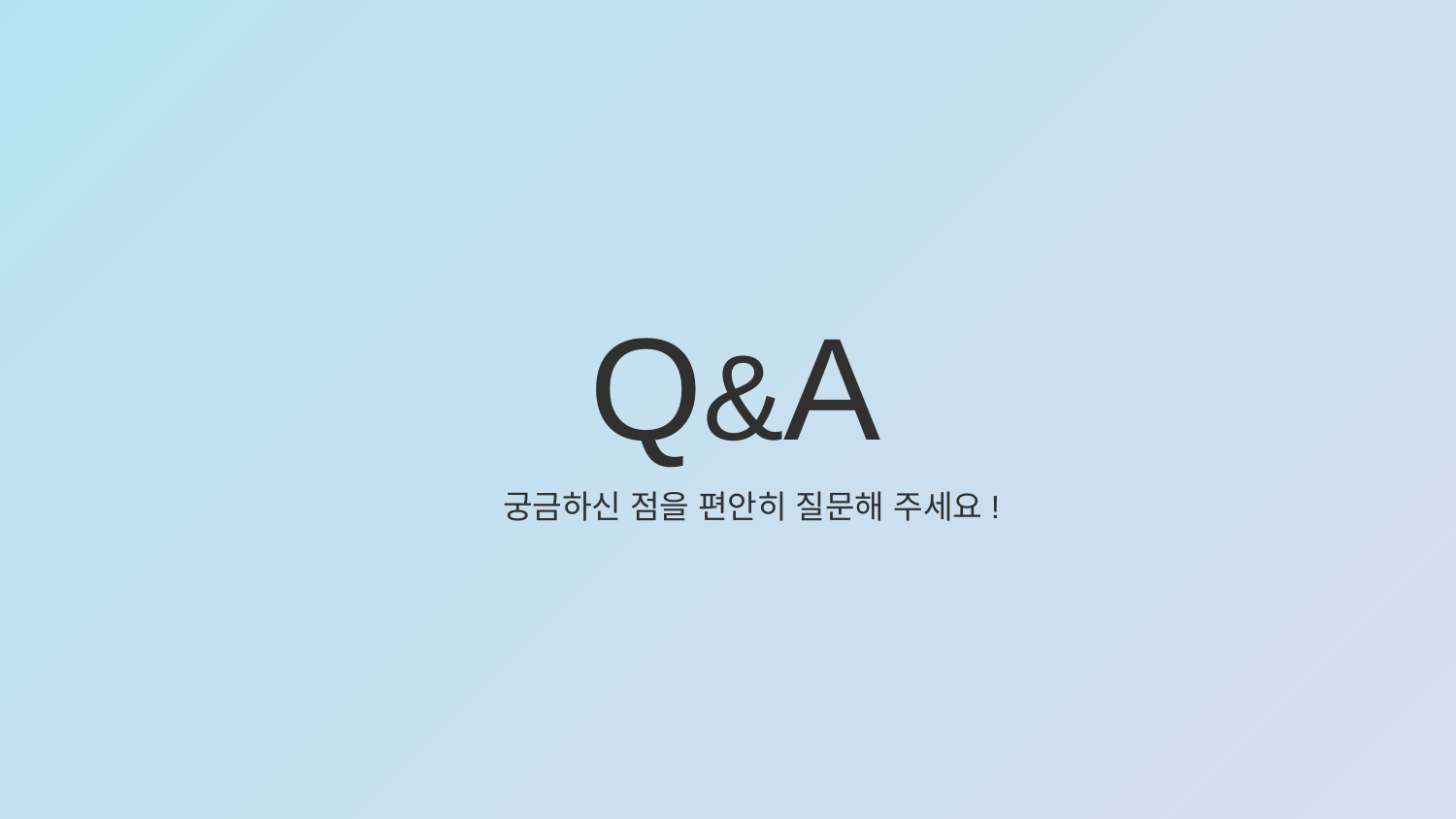

# Q&A
궁금하신 점을 편안히 질문해 주세요!